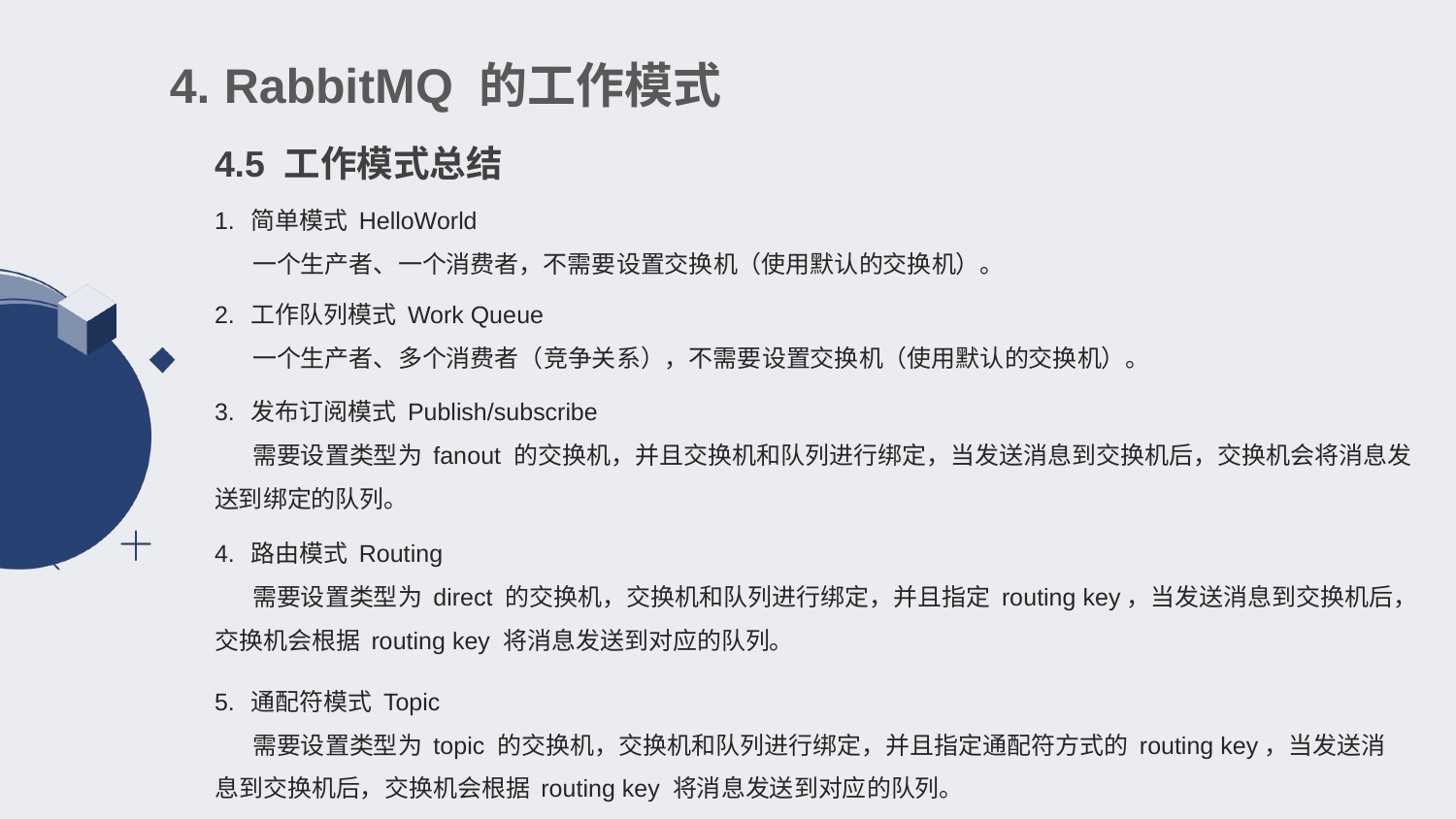

4. RabbitMQ 的工作模式
4.5 工作模式总结
简单模式 HelloWorld
      一个生产者、一个消费者，不需要设置交换机（使用默认的交换机）。
工作队列模式 Work Queue
      一个生产者、多个消费者（竞争关系），不需要设置交换机（使用默认的交换机）。
发布订阅模式 Publish/subscribe
      需要设置类型为 fanout 的交换机，并且交换机和队列进行绑定，当发送消息到交换机后，交换机会将消息发送到绑定的队列。
路由模式 Routing
      需要设置类型为 direct 的交换机，交换机和队列进行绑定，并且指定 routing key，当发送消息到交换机后，交换机会根据 routing key 将消息发送到对应的队列。
通配符模式 Topic
      需要设置类型为 topic 的交换机，交换机和队列进行绑定，并且指定通配符方式的 routing key，当发送消息到交换机后，交换机会根据 routing key 将消息发送到对应的队列。